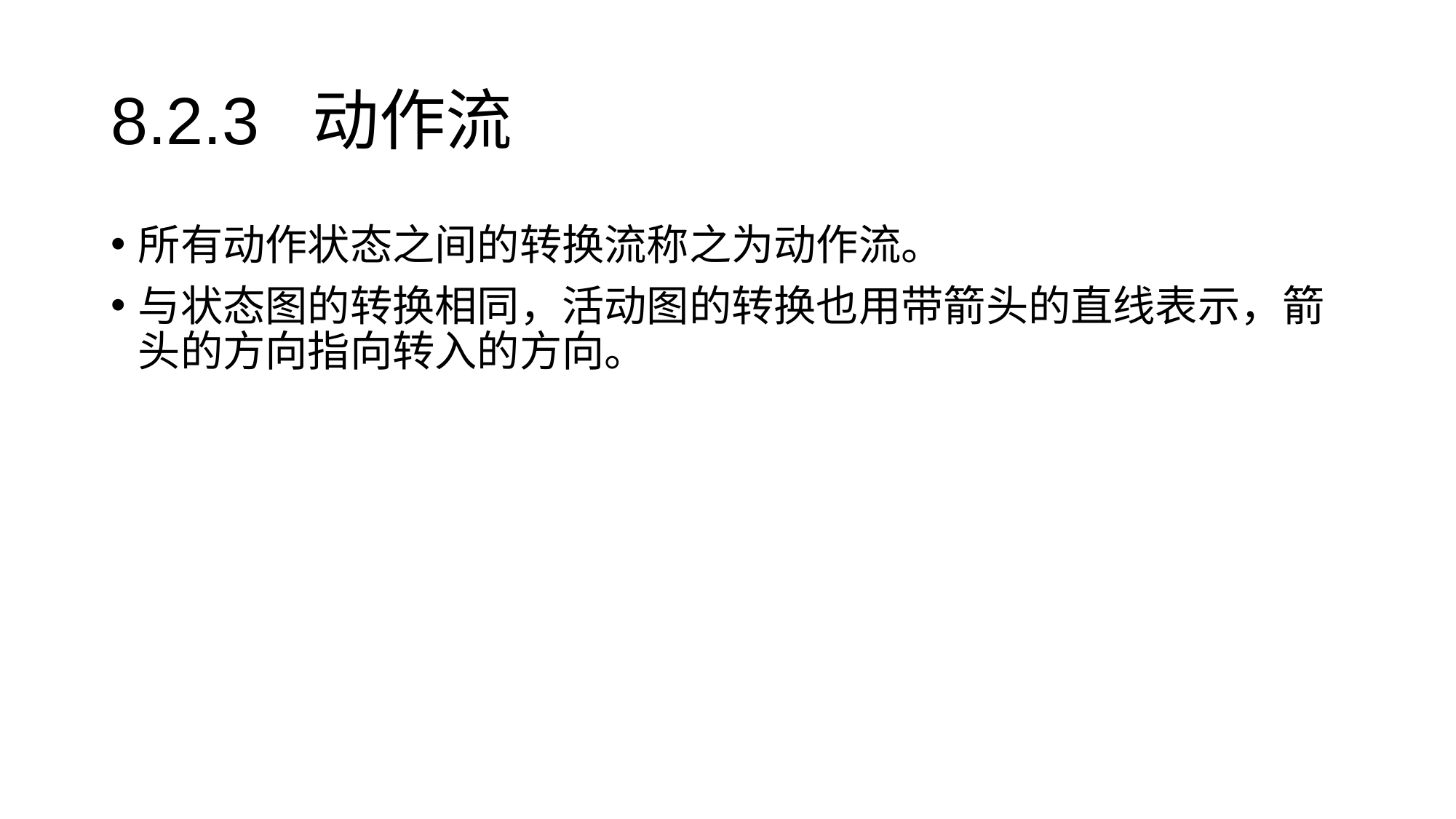

# 8.2.3  动作流
所有动作状态之间的转换流称之为动作流。
与状态图的转换相同，活动图的转换也用带箭头的直线表示，箭头的方向指向转入的方向。